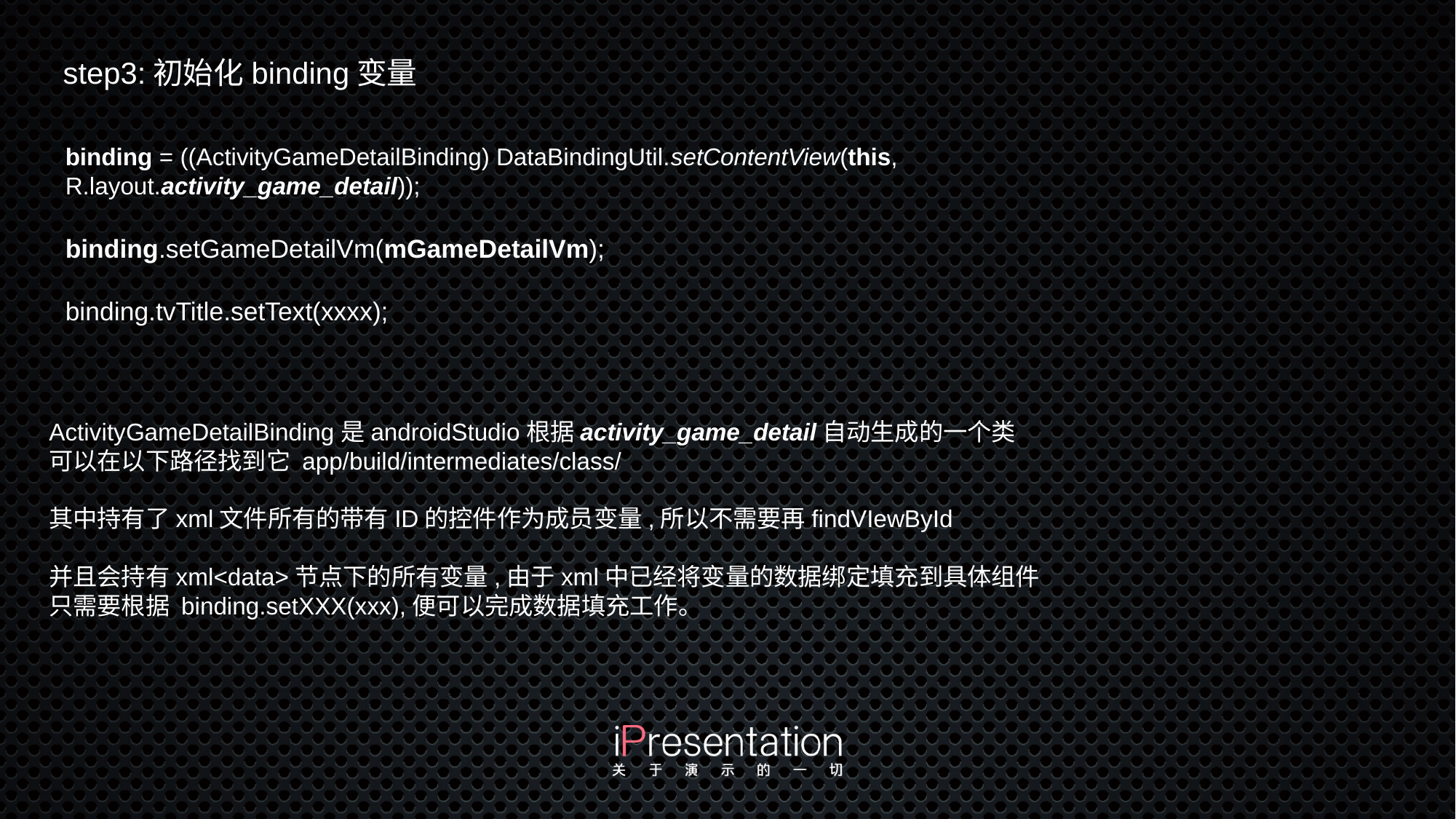

step3:初始化binding变量
binding = ((ActivityGameDetailBinding) DataBindingUtil.setContentView(this, R.layout.activity_game_detail));

binding.setGameDetailVm(mGameDetailVm);

binding.tvTitle.setText(xxxx);

ActivityGameDetailBinding是androidStudio根据activity_game_detail自动生成的一个类
可以在以下路径找到它 app/build/intermediates/class/

其中持有了xml文件所有的带有ID的控件作为成员变量,所以不需要再findVIewById

并且会持有xml<data>节点下的所有变量,由于xml中已经将变量的数据绑定填充到具体组件
只需要根据 binding.setXXX(xxx),便可以完成数据填充工作。